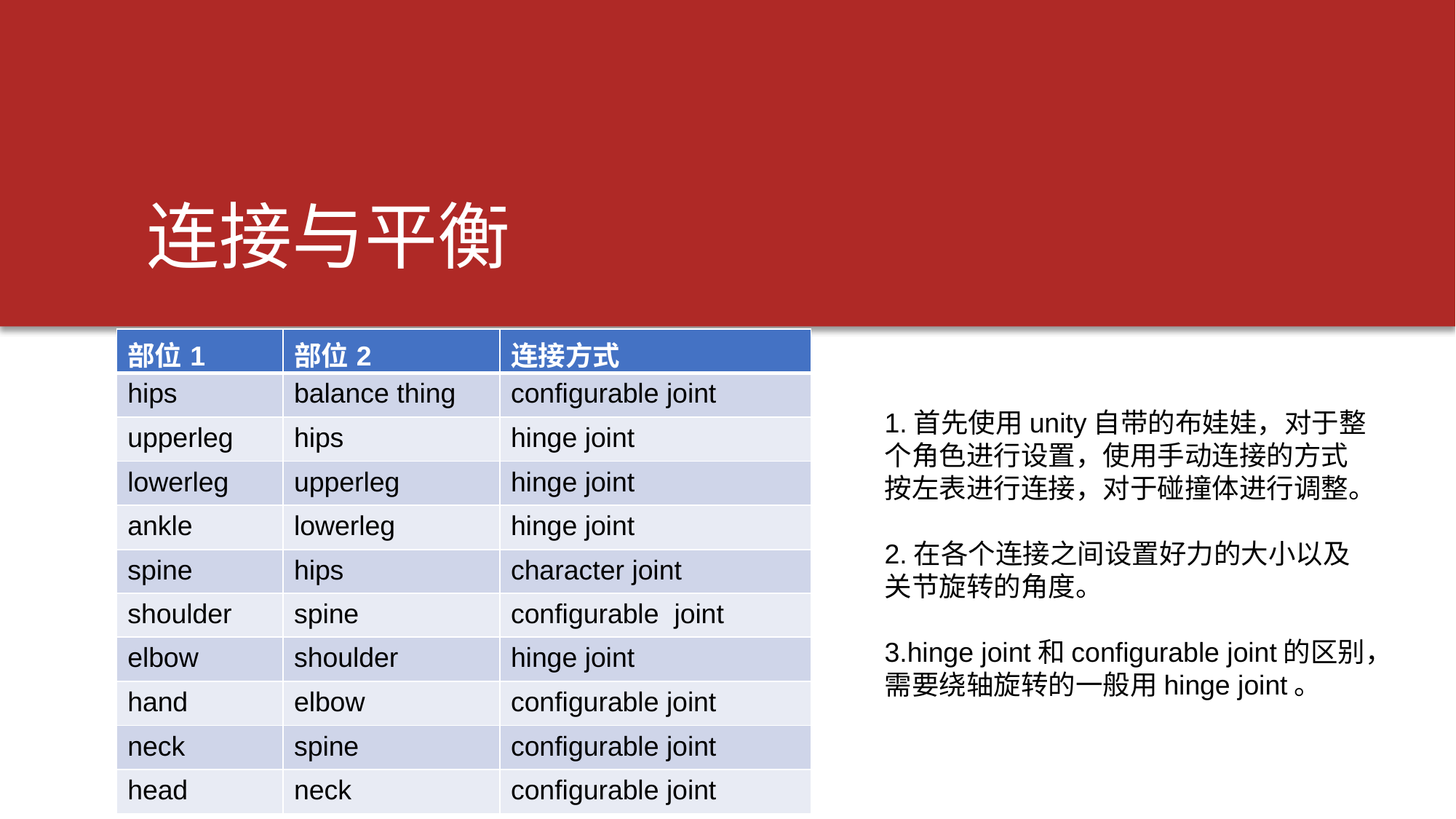

连接与平衡
| 部位1 | 部位2 | 连接方式 |
| --- | --- | --- |
| hips | balance thing | configurable joint |
| upperleg | hips | hinge joint |
| lowerleg | upperleg | hinge joint |
| ankle | lowerleg | hinge joint |
| spine | hips | character joint |
| shoulder | spine | configurable joint |
| elbow | shoulder | hinge joint |
| hand | elbow | configurable joint |
| neck | spine | configurable joint |
| head | neck | configurable joint |
1.首先使用unity自带的布娃娃，对于整个角色进行设置，使用手动连接的方式按左表进行连接，对于碰撞体进行调整。

2.在各个连接之间设置好力的大小以及关节旋转的角度。

3.hinge joint和configurable joint的区别，需要绕轴旋转的一般用hinge joint。